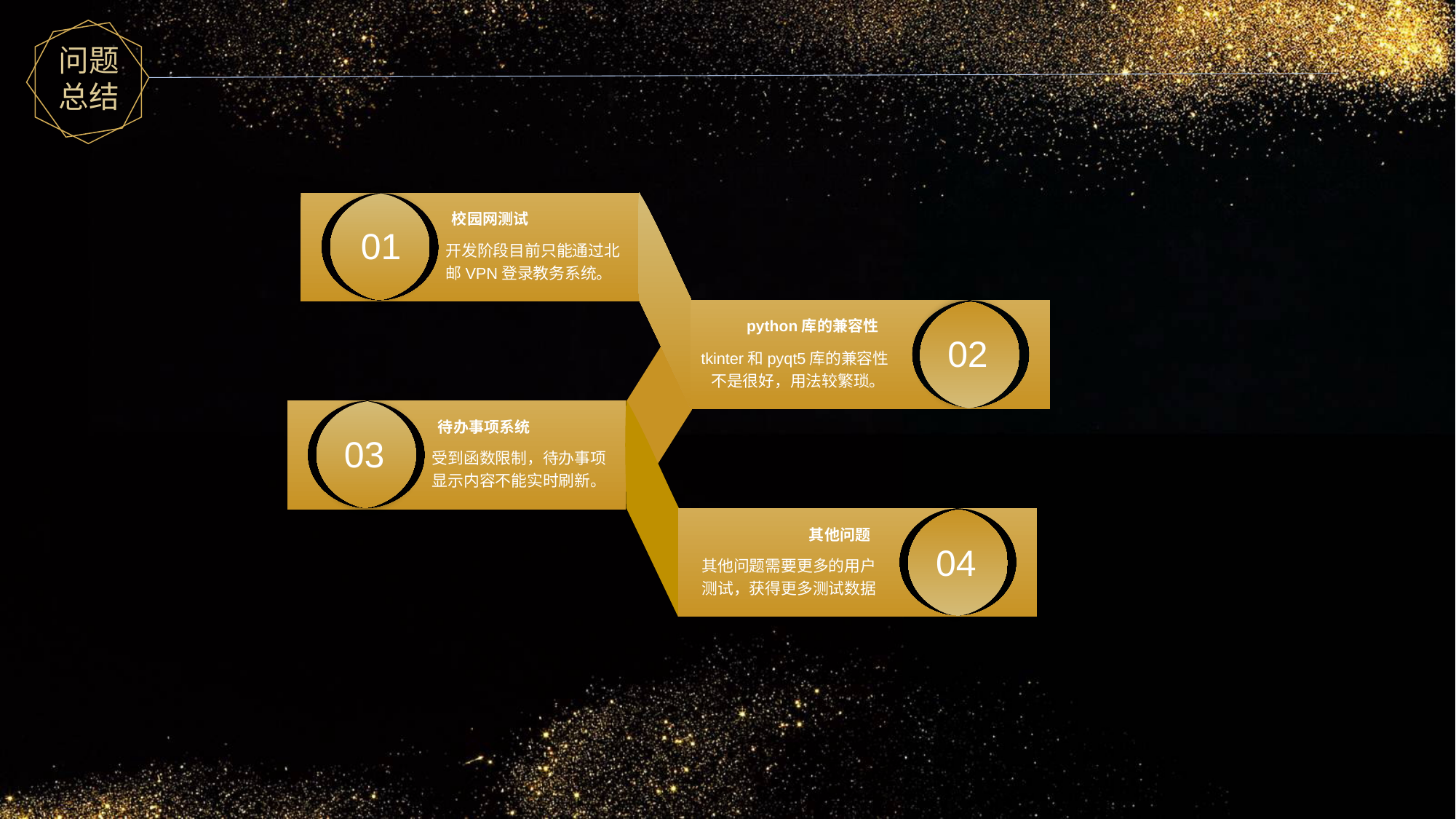

问题总结

开发阶段目前只能通过北邮VPN登录教务系统。

校园网测试

tkinter和pyqt5库的兼容性不是很好，用法较繁琐。
python库的兼容性

受到函数限制，待办事项显示内容不能实时刷新。

待办事项系统
其他问题需要更多的用户测试，获得更多测试数据
其他问题

01
02
03
04